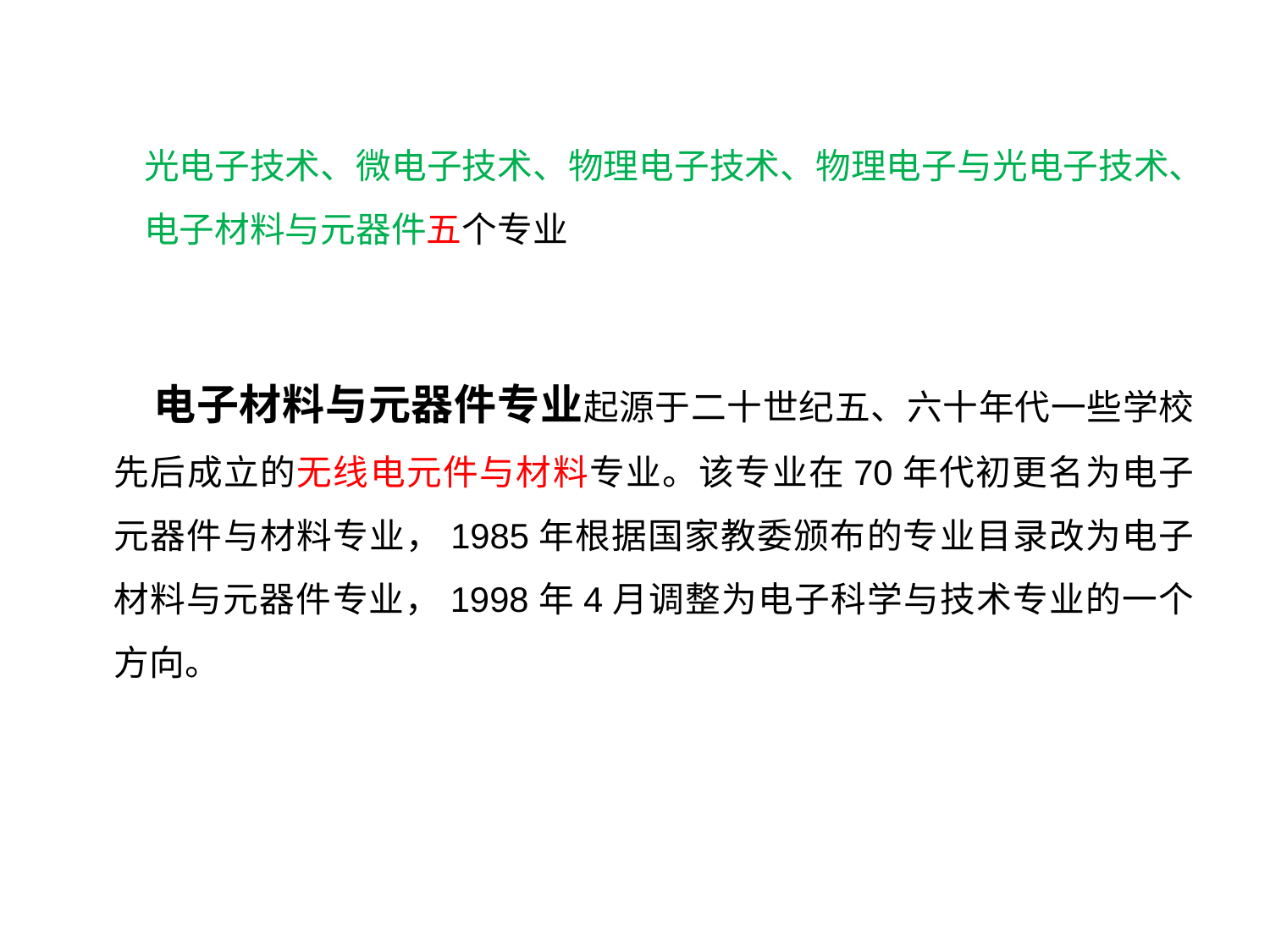

光电子技术、微电子技术、物理电子技术、物理电子与光电子技术、电子材料与元器件五个专业
    电子材料与元器件专业起源于二十世纪五、六十年代一些学校先后成立的无线电元件与材料专业。该专业在70年代初更名为电子元器件与材料专业，1985年根据国家教委颁布的专业目录改为电子材料与元器件专业，1998年4月调整为电子科学与技术专业的一个方向。

12